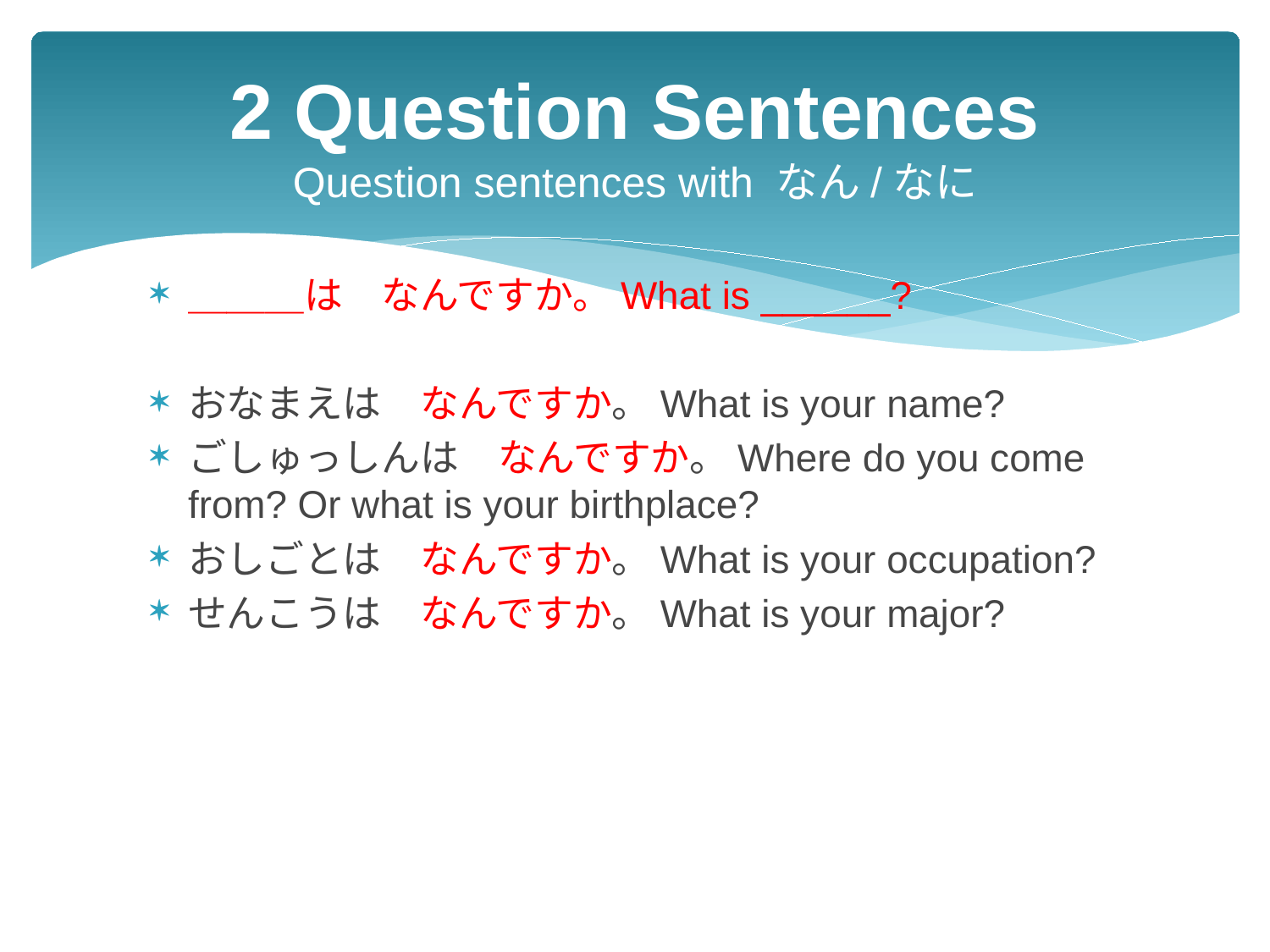

# 2 Question Sentences Question sentences with なん/なに
＿＿＿は　なんですか。What is ______?

おなまえは　なんですか。What is your name?
ごしゅっしんは　なんですか。Where do you come from? Or what is your birthplace?
おしごとは　なんですか。What is your occupation?
せんこうは　なんですか。What is your major?